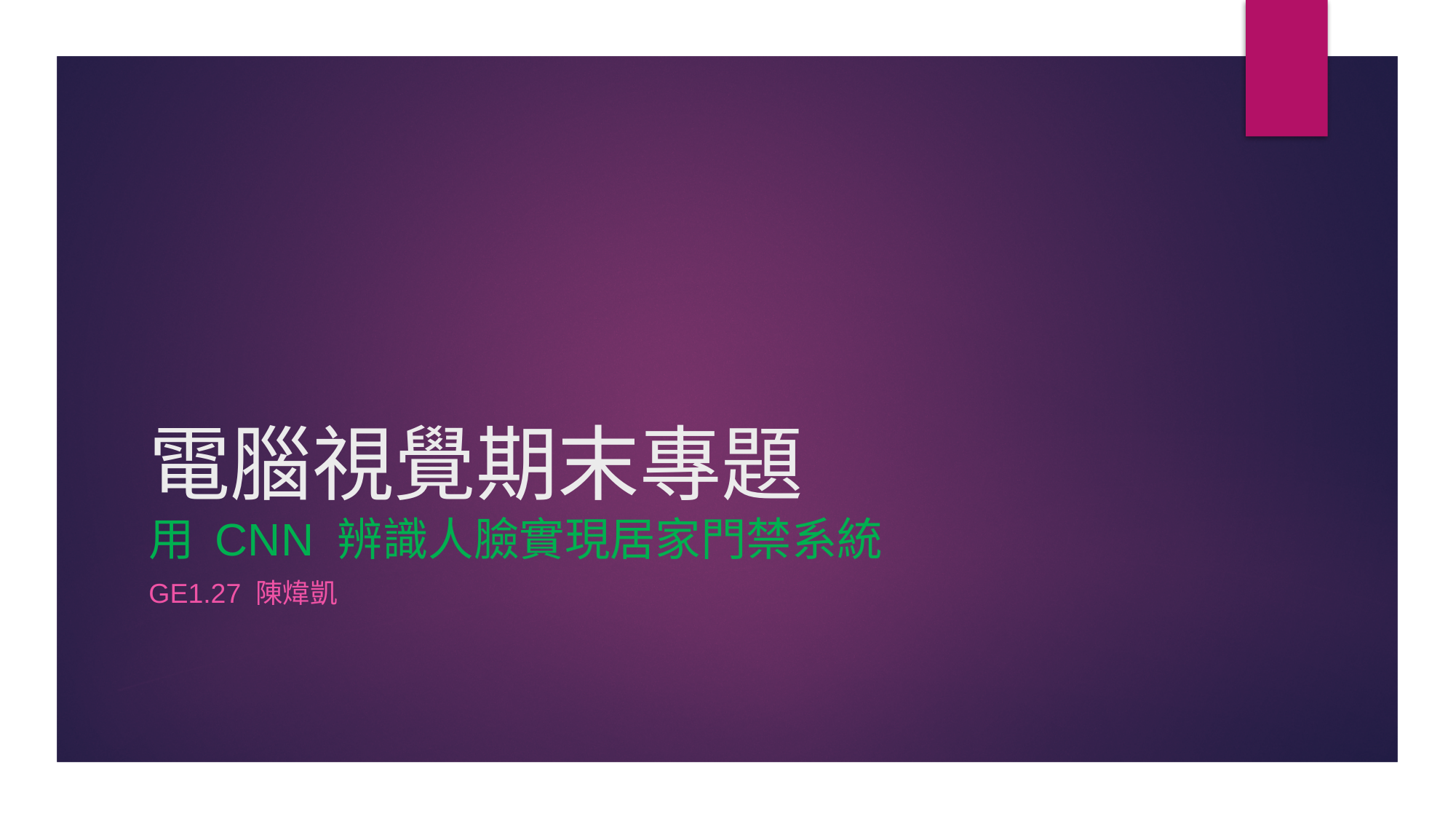

# 電腦視覺期末專題 用 CNN 辨識人臉實現居家門禁系統
GE1.27 陳煒凱